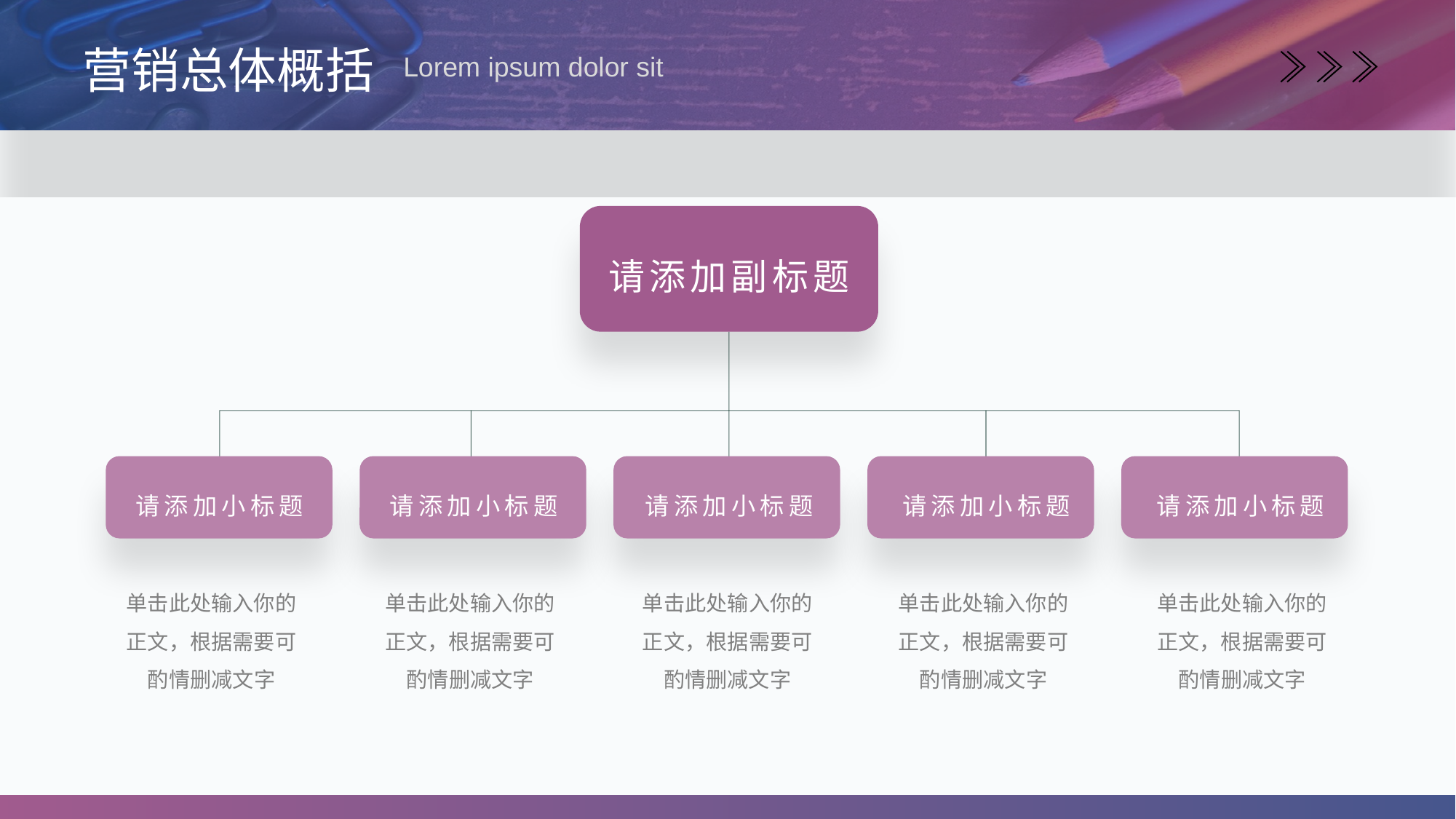

营销总体概括
Lorem ipsum dolor sit

请添加副标题
请添加小标题
请添加小标题
请添加小标题
请添加小标题
请添加小标题
单击此处输入你的正文，根据需要可酌情删减文字
单击此处输入你的正文，根据需要可酌情删减文字
单击此处输入你的正文，根据需要可酌情删减文字
单击此处输入你的正文，根据需要可酌情删减文字
单击此处输入你的正文，根据需要可酌情删减文字